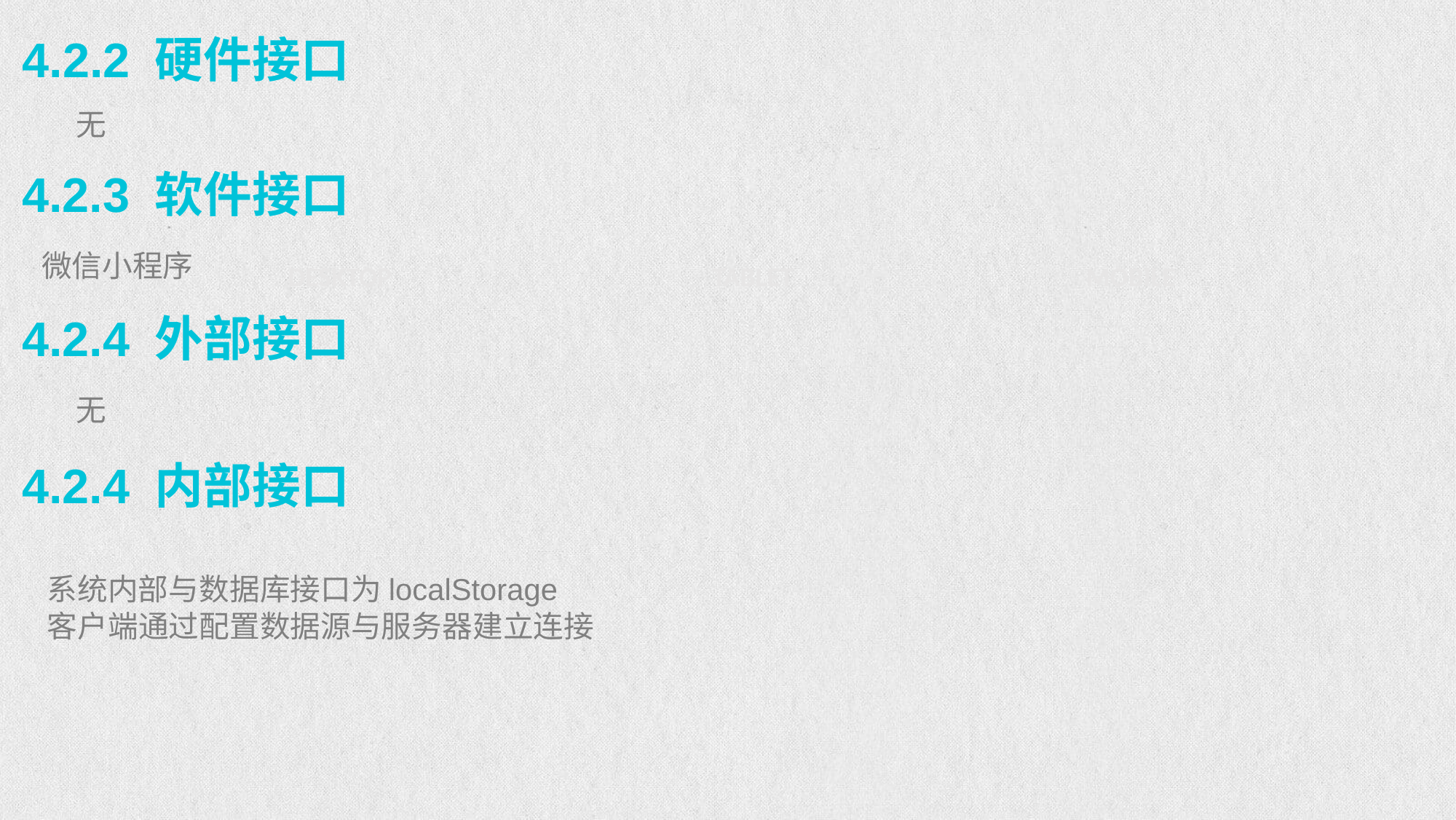

4.2.2 硬件接口
无
4.2.3 软件接口
微信小程序
DESKTOP
TABLET
MOBILE
4.2.4 外部接口
无
4.2.4 内部接口
系统内部与数据库接口为localStorage
客户端通过配置数据源与服务器建立连接